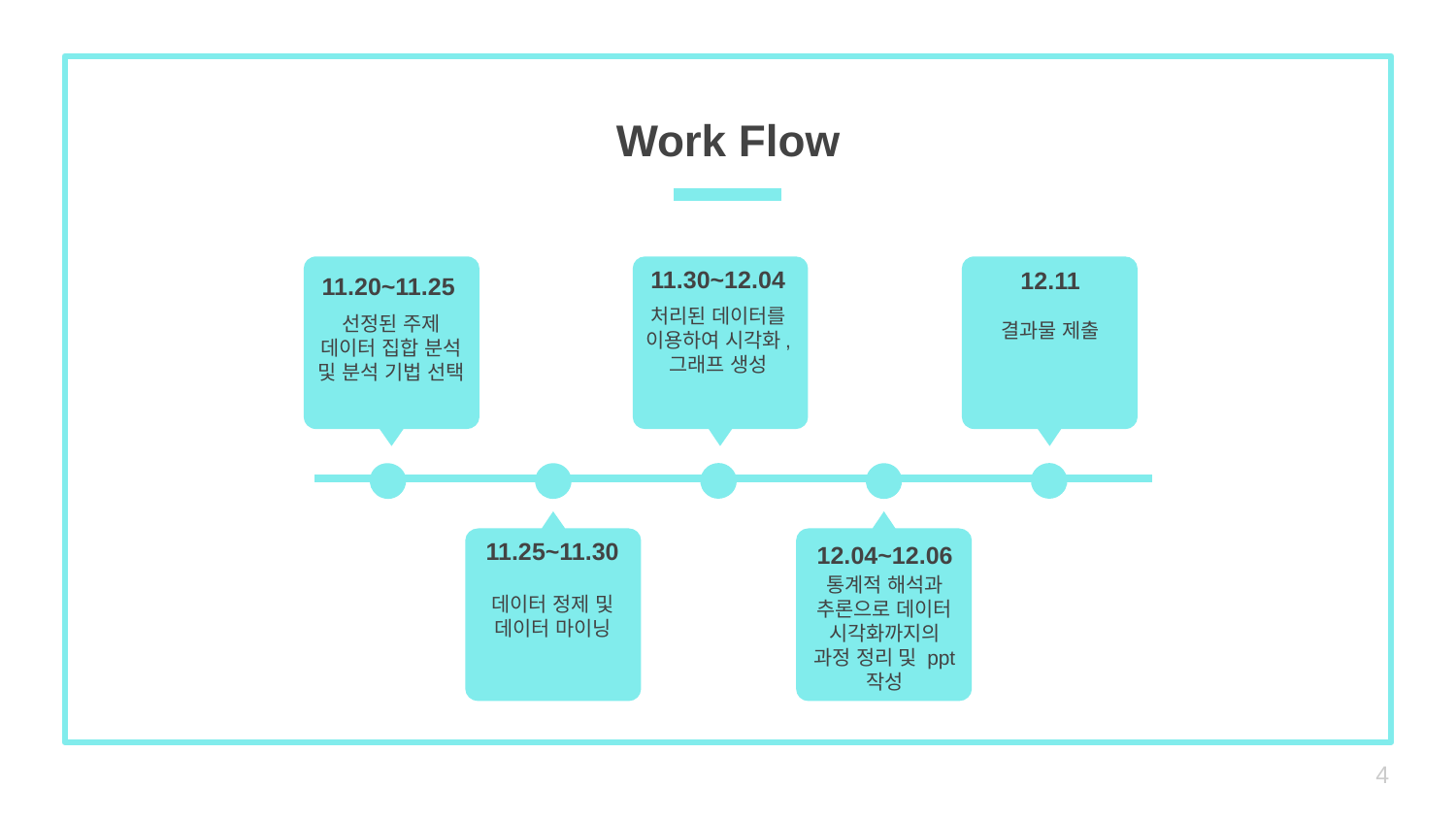

# Work Flow
11.30~12.04
12.11
11.20~11.25

처리된 데이터를 이용하여 시각화, 그래프 생성
선정된 주제 데이터 집합 분석 및 분석 기법 선택
결과물 제출
11.25~11.30
12.04~12.06
통계적 해석과 추론으로 데이터 시각화까지의 과정 정리 및 ppt 작성
데이터 정제 및 데이터 마이닝
4